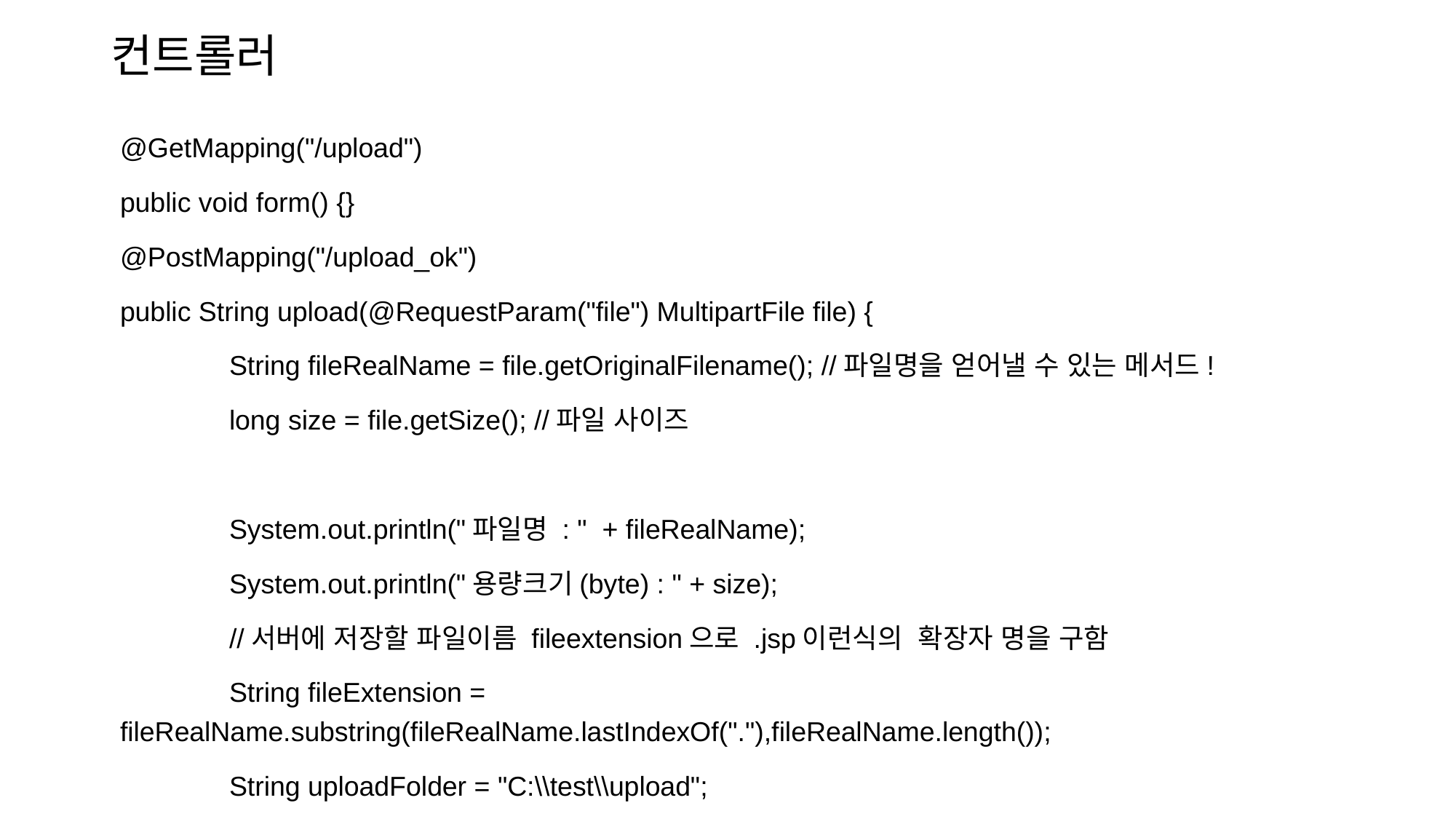

# 컨트롤러
@GetMapping("/upload")
public void form() {}
@PostMapping("/upload_ok")
public String upload(@RequestParam("file") MultipartFile file) {
	String fileRealName = file.getOriginalFilename(); //파일명을 얻어낼 수 있는 메서드!
	long size = file.getSize(); //파일 사이즈

	System.out.println("파일명 : "  + fileRealName);
	System.out.println("용량크기(byte) : " + size);
	//서버에 저장할 파일이름 fileextension으로 .jsp이런식의  확장자 명을 구함
	String fileExtension = fileRealName.substring(fileRealName.lastIndexOf("."),fileRealName.length());
	String uploadFolder = "C:\\test\\upload";